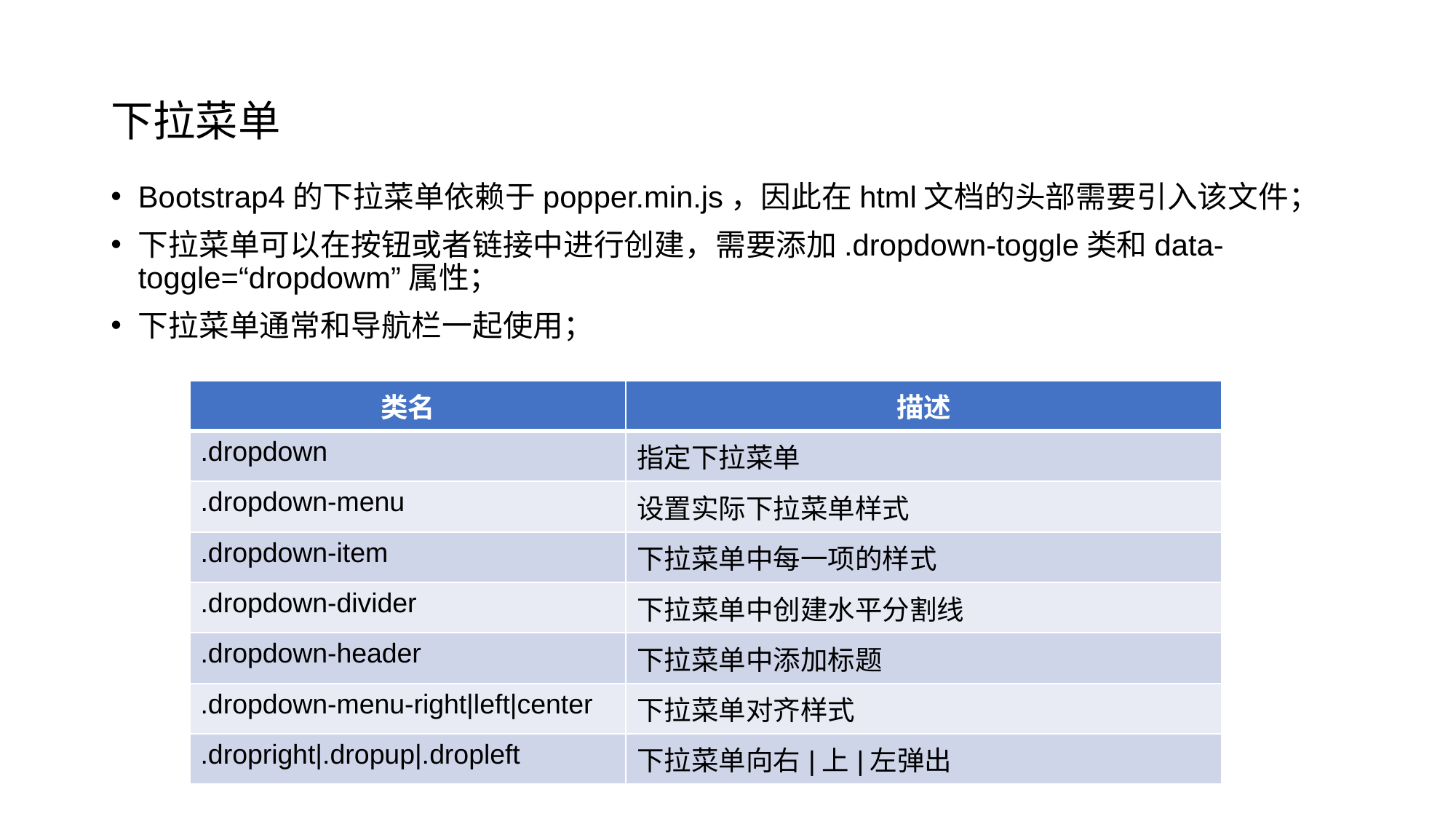

# 下拉菜单
Bootstrap4的下拉菜单依赖于popper.min.js，因此在html文档的头部需要引入该文件；
下拉菜单可以在按钮或者链接中进行创建，需要添加.dropdown-toggle类和data-toggle=“dropdowm”属性；
下拉菜单通常和导航栏一起使用；
| 类名 | 描述 |
| --- | --- |
| .dropdown | 指定下拉菜单 |
| .dropdown-menu | 设置实际下拉菜单样式 |
| .dropdown-item | 下拉菜单中每一项的样式 |
| .dropdown-divider | 下拉菜单中创建水平分割线 |
| .dropdown-header | 下拉菜单中添加标题 |
| .dropdown-menu-right|left|center | 下拉菜单对齐样式 |
| .dropright|.dropup|.dropleft | 下拉菜单向右|上|左弹出 |